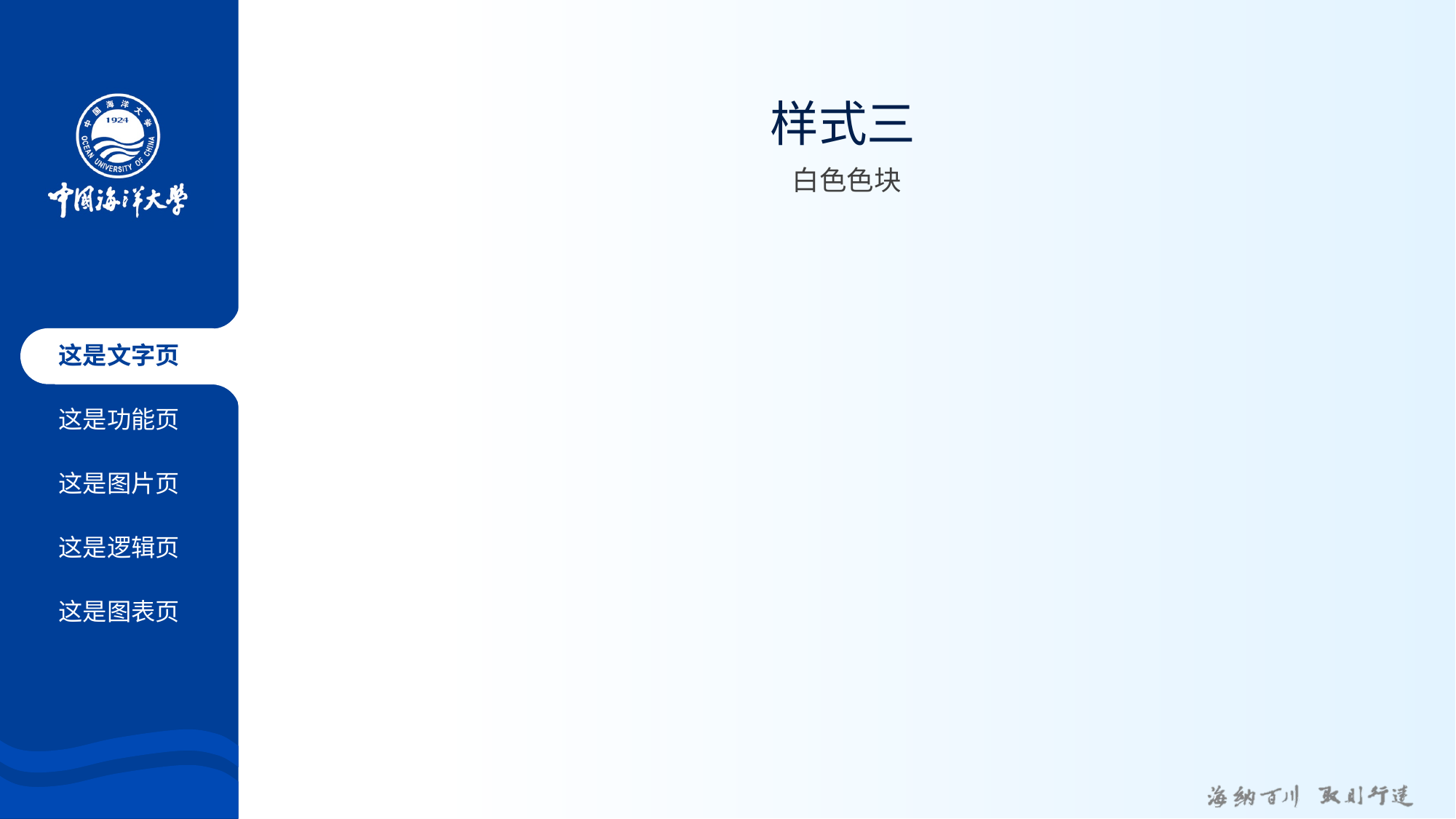

# 样式三
白色色块

这是文字页
这是功能页
这是图片页
这是逻辑页
这是图表页